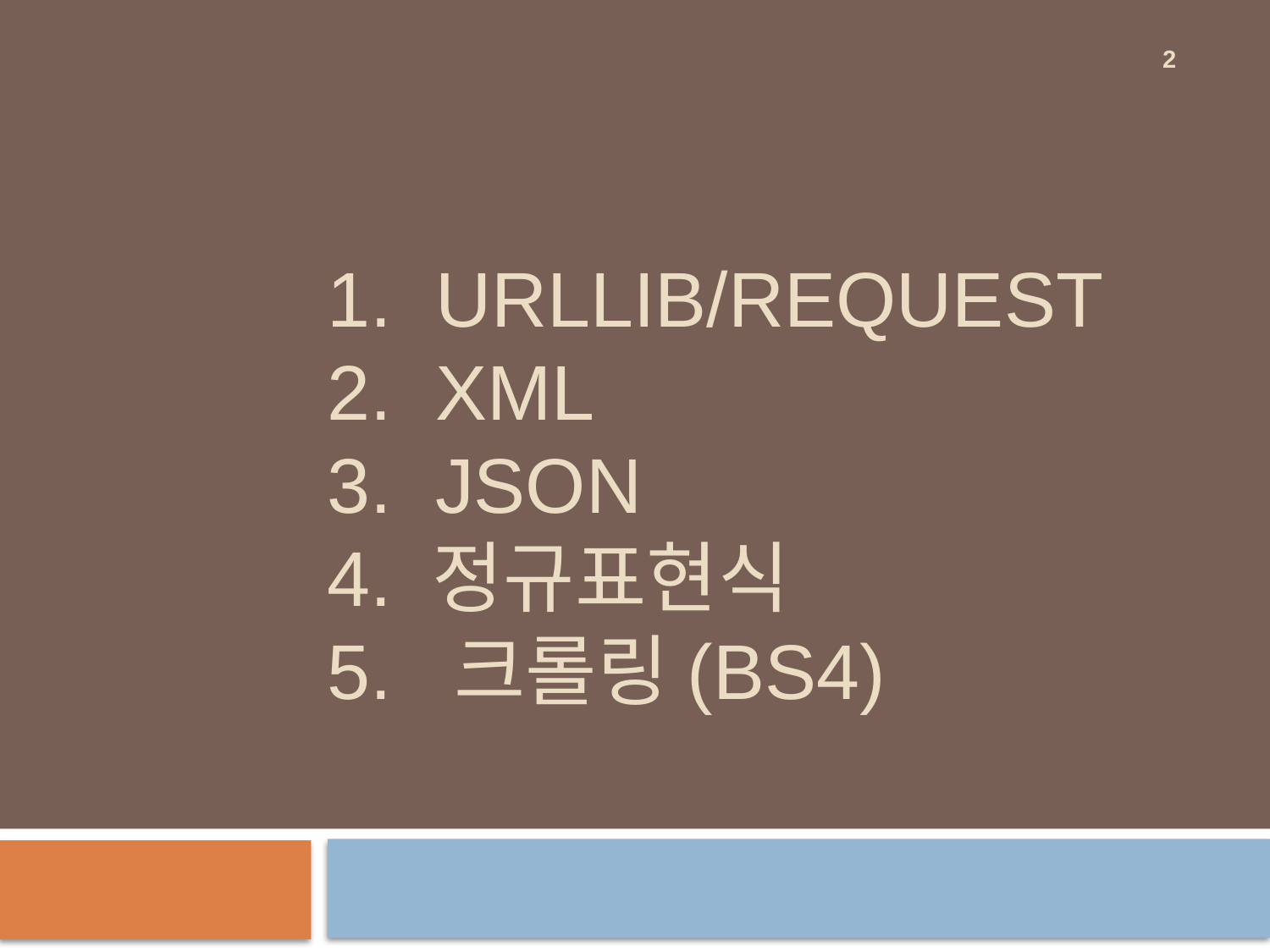

2
# 1.  Urllib/request 2.  Xml 3.  Json 4. 정규표현식 5.  크롤링(bs4)